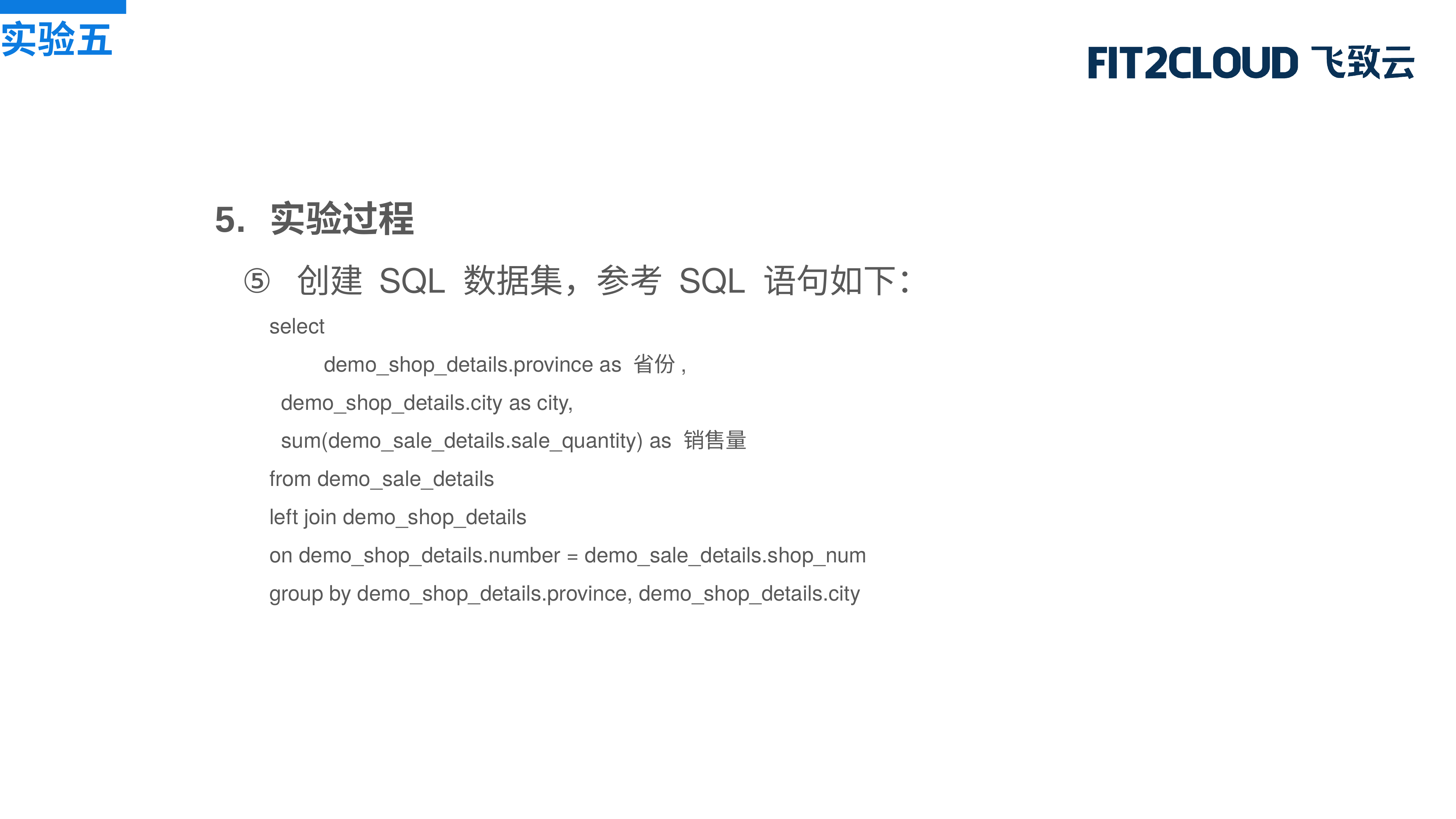

实验五
实验过程
创建 SQL 数据集，参考 SQL 语句如下：
select
	demo_shop_details.province as 省份,
  demo_shop_details.city as city,
  sum(demo_sale_details.sale_quantity) as 销售量
from demo_sale_details
left join demo_shop_details
on demo_shop_details.number = demo_sale_details.shop_num
group by demo_shop_details.province, demo_shop_details.city